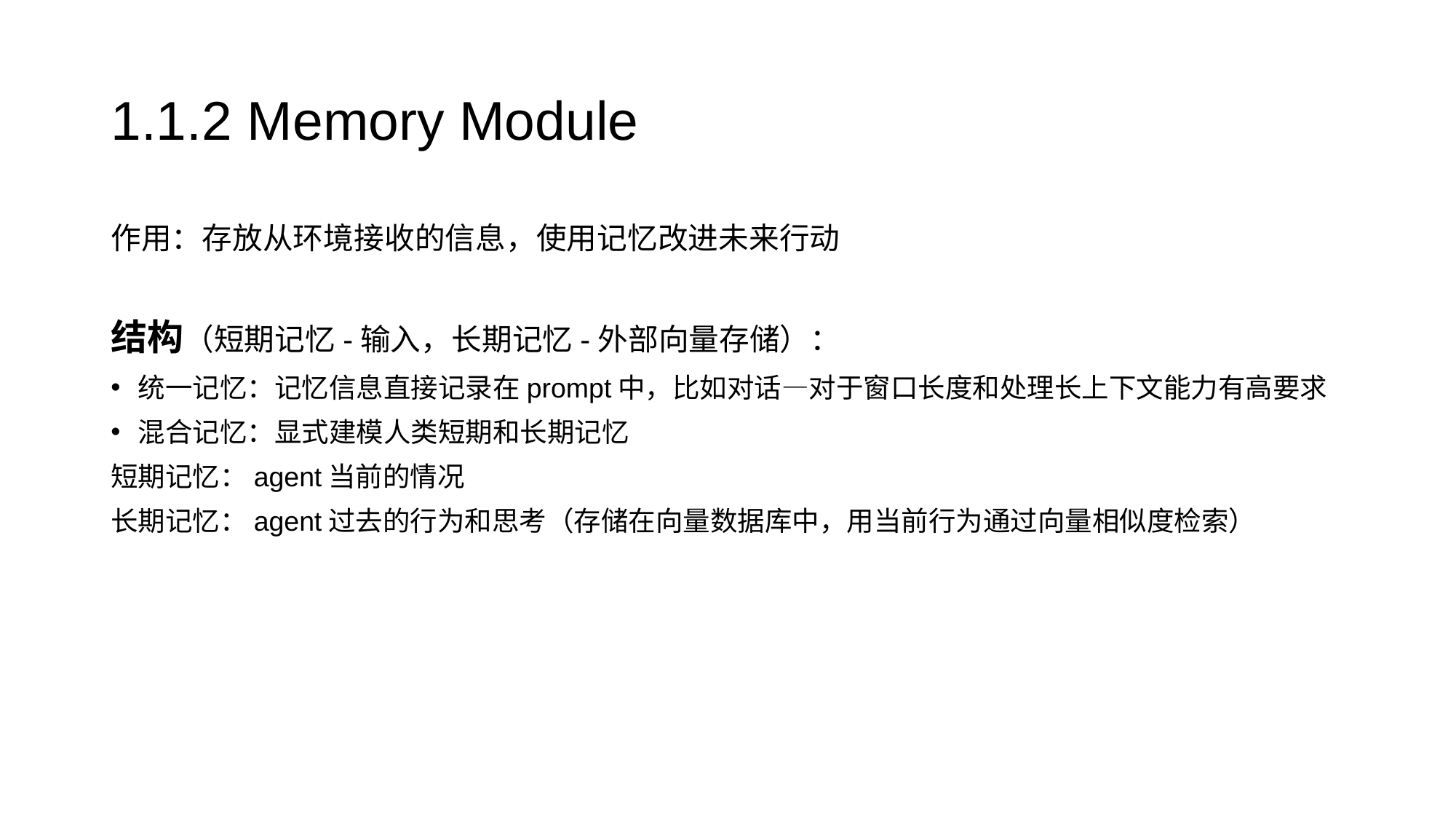

# 1.1.2 Memory Module
作用：存放从环境接收的信息，使用记忆改进未来行动

结构（短期记忆-输入，长期记忆-外部向量存储）：
统一记忆：记忆信息直接记录在prompt中，比如对话—对于窗口长度和处理长上下文能力有高要求
混合记忆：显式建模人类短期和长期记忆
短期记忆：agent当前的情况
长期记忆：agent过去的行为和思考（存储在向量数据库中，用当前行为通过向量相似度检索）